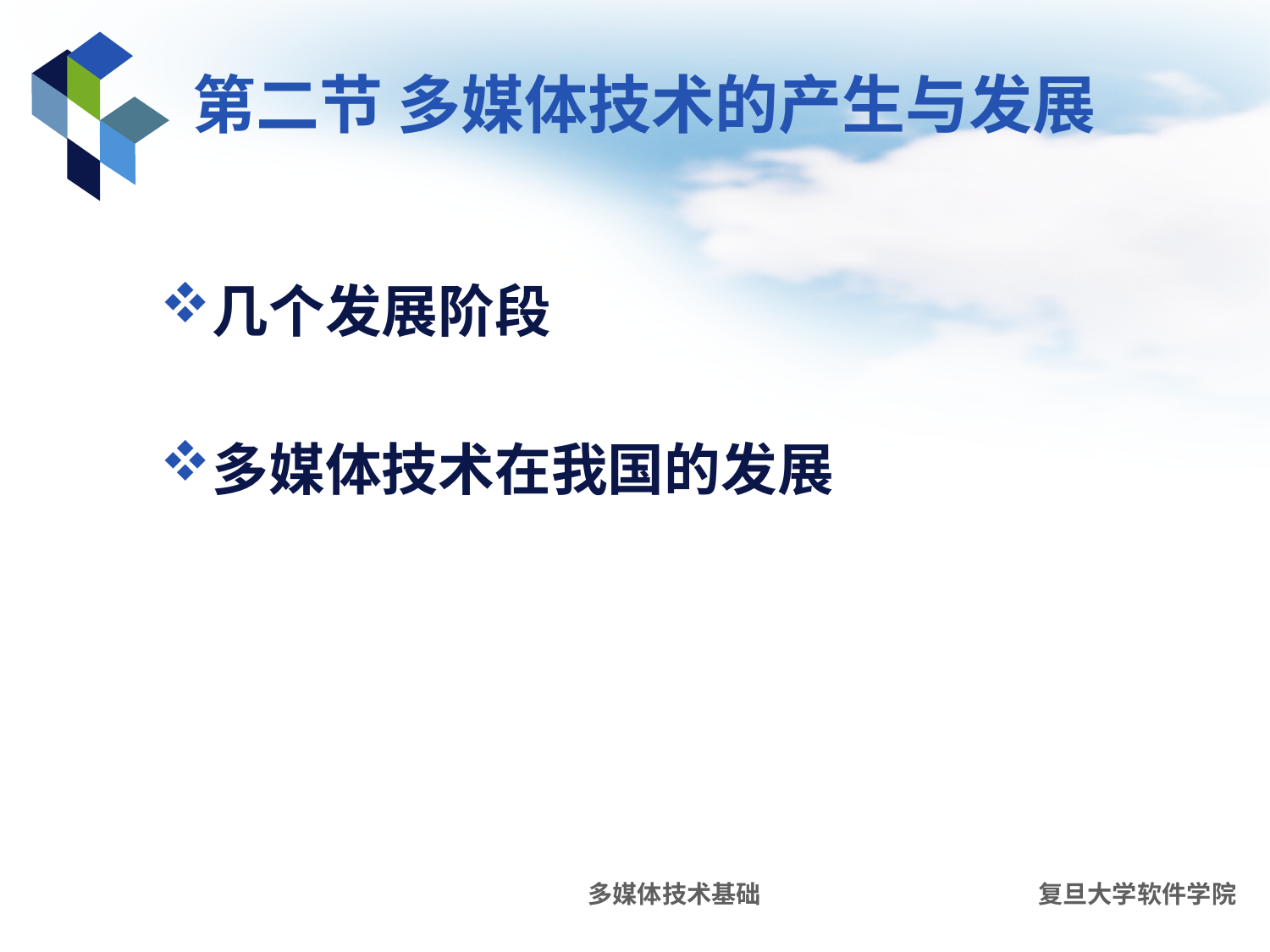

# 第二节 多媒体技术的产生与发展

几个发展阶段

多媒体技术在我国的发展
多媒体技术基础